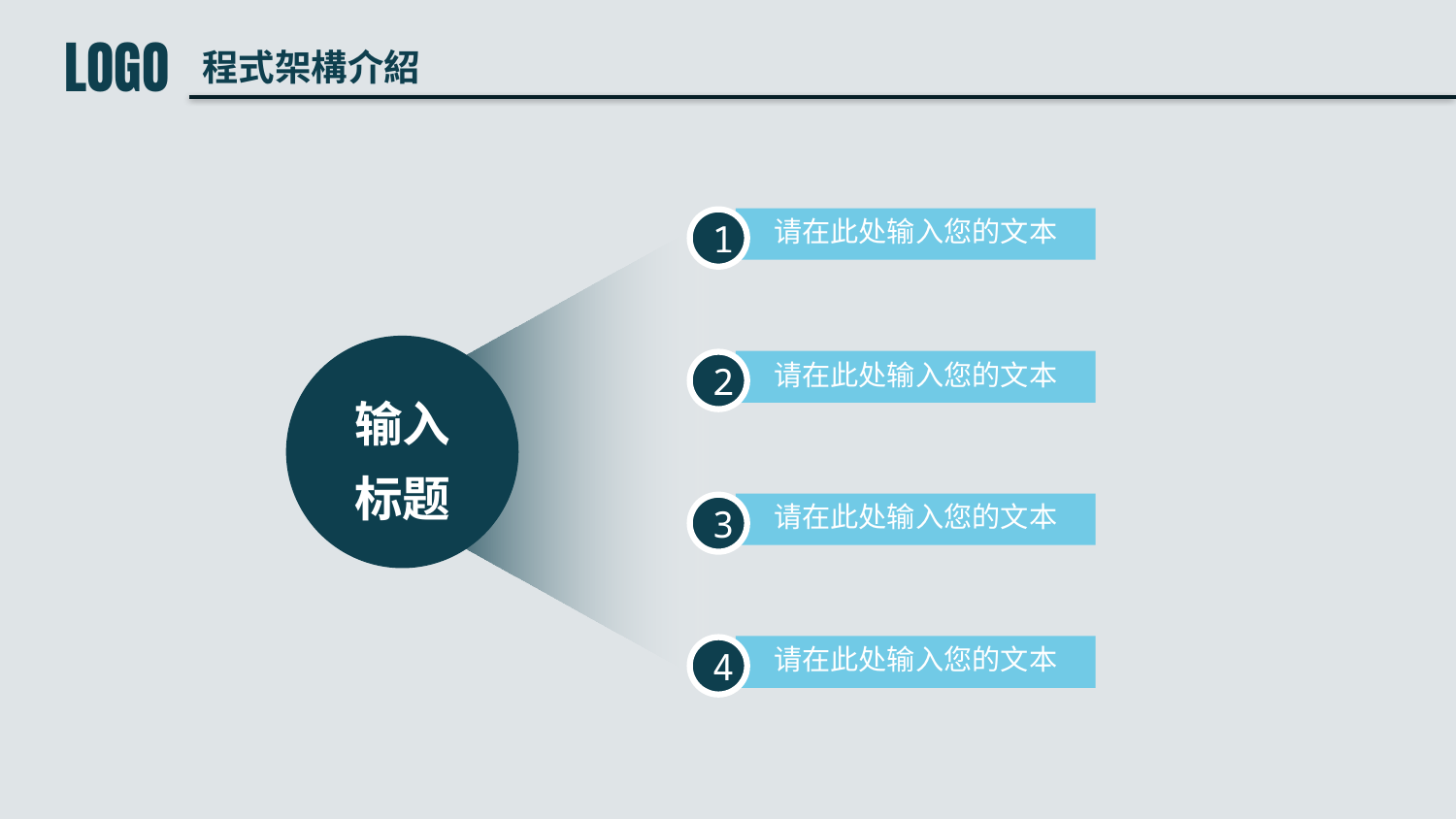

请在此处输入您的文本
请在此处输入您的文本
请在此处输入您的文本
请在此处输入您的文本
1
2
3
4

输入标题